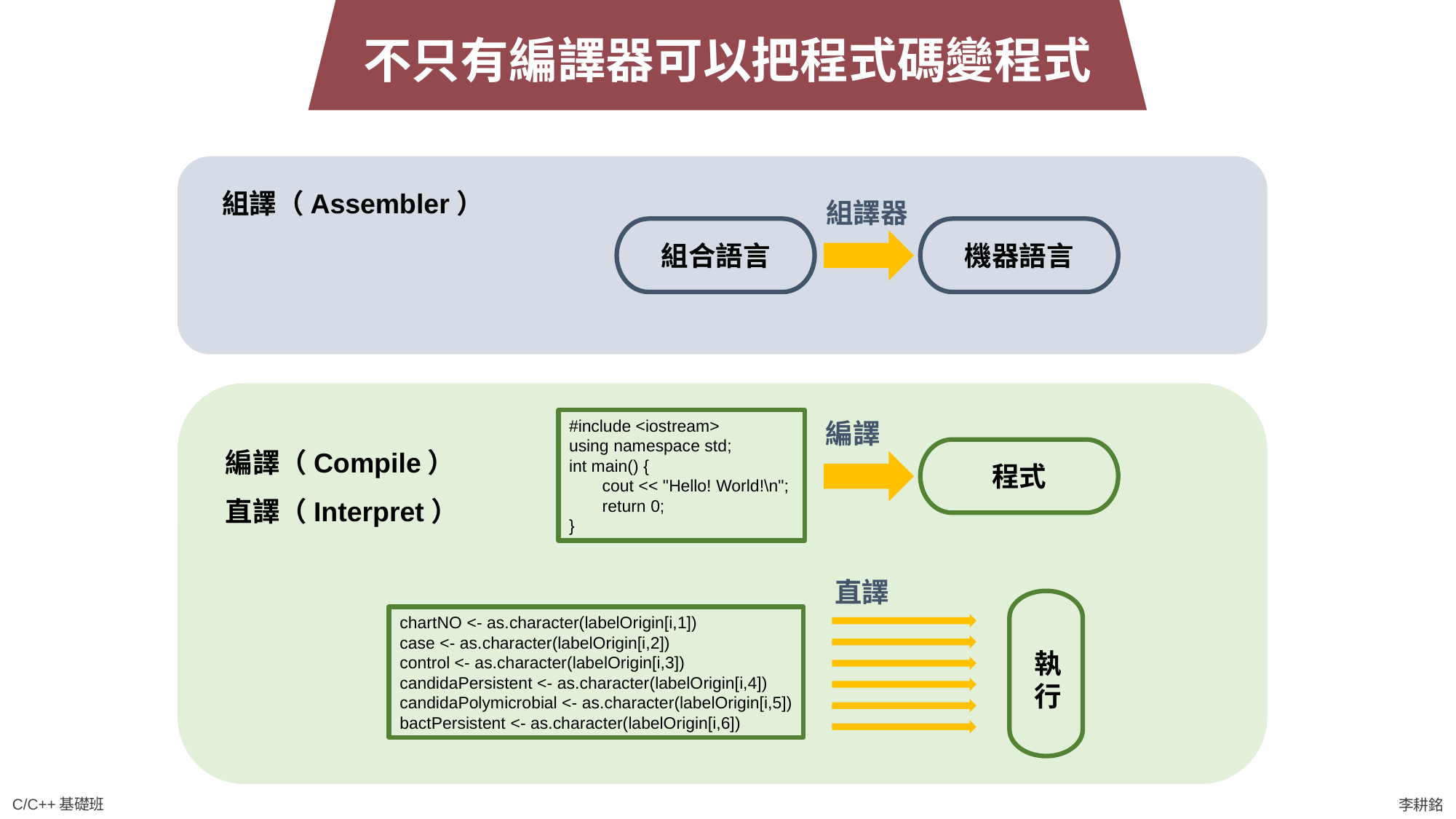

不只有編譯器可以把程式碼變程式

組譯（Assembler）
組譯器

組合語言

機器語言

#include <iostream>
using namespace std;
int main() {
       cout << "Hello! World!\n";
       return 0;
}
編譯
編譯（Compile）
直譯（Interpret）

程式

直譯
chartNO <- as.character(labelOrigin[i,1])
case <- as.character(labelOrigin[i,2])
control <- as.character(labelOrigin[i,3])
candidaPersistent <- as.character(labelOrigin[i,4])
candidaPolymicrobial <- as.character(labelOrigin[i,5])
bactPersistent <- as.character(labelOrigin[i,6])

執行

C/C++基礎班
李耕銘